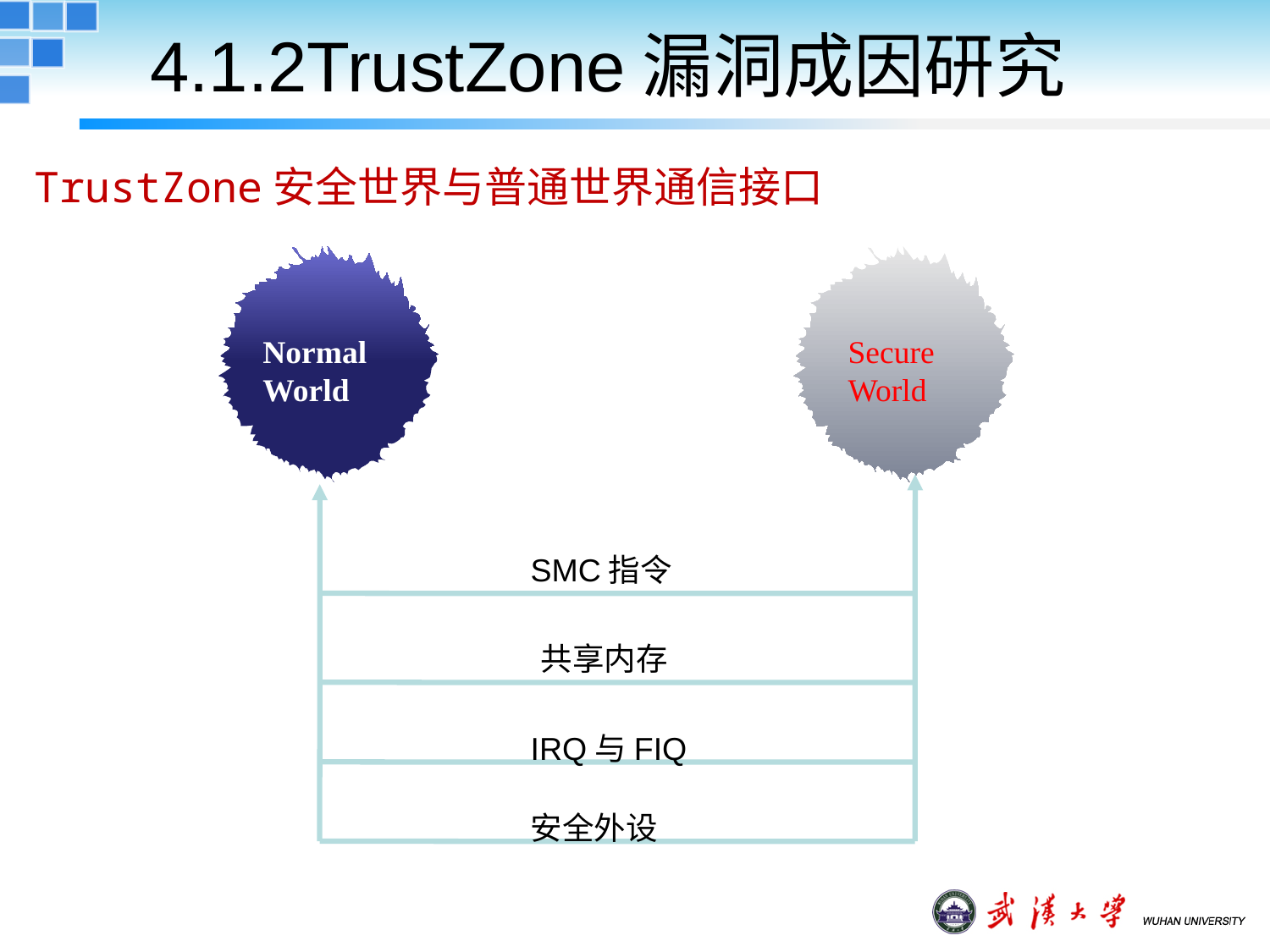

# 4.1.2TrustZone漏洞成因研究
TrustZone安全世界与普通世界通信接口

Normal World
Secure World
SMC指令
共享内存
IRQ与FIQ
安全外设